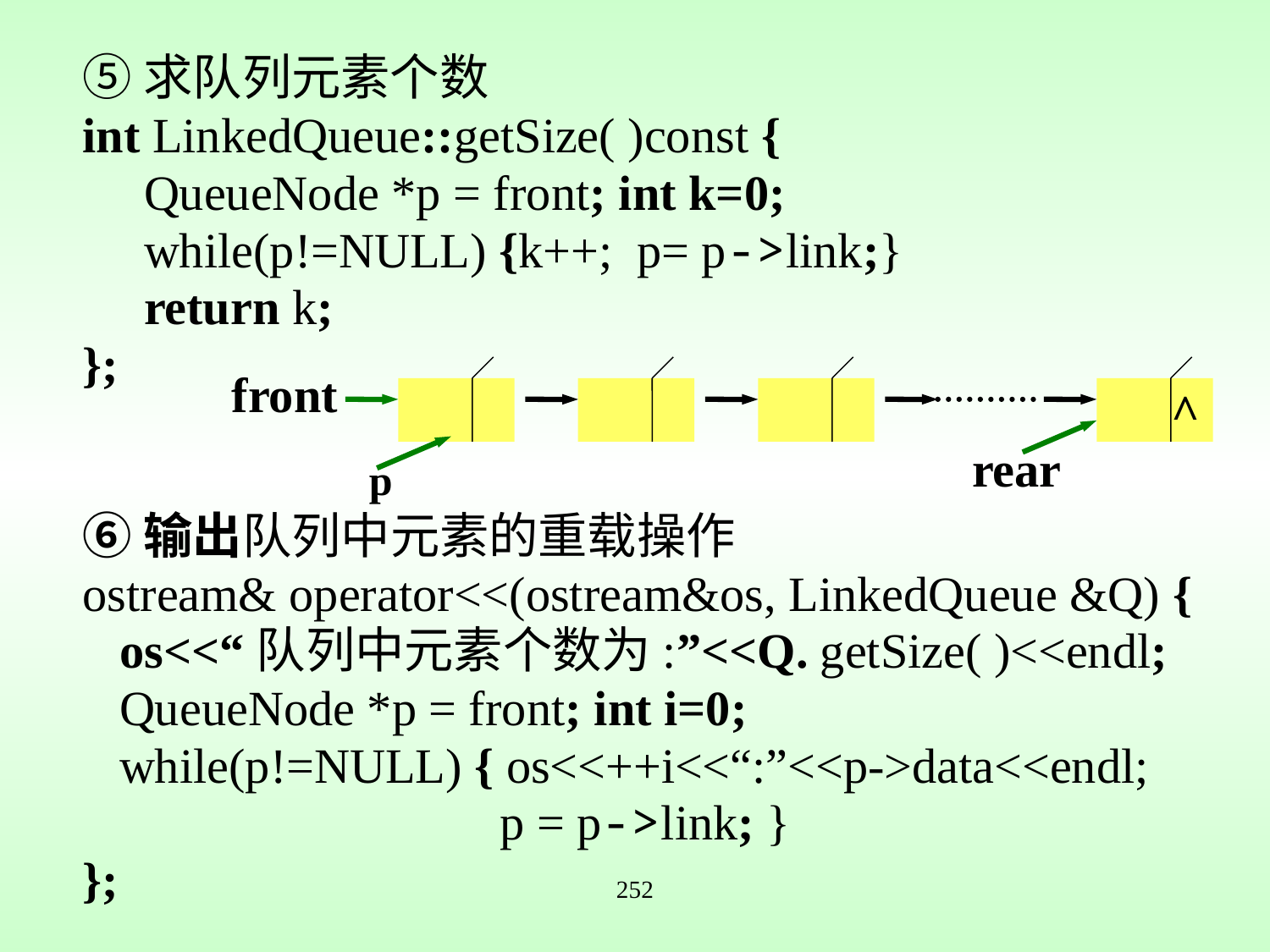

⑤求队列元素个数
int LinkedQueue::getSize( )const {
     QueueNode *p = front; int k=0;
     while(p!=NULL) {k++;  p= p->link;}
     return k;
};

⑥输出队列中元素的重载操作
ostream& operator<<(ostream&os, LinkedQueue &Q) {
   os<<“队列中元素个数为:”<<Q. getSize( )<<endl;
   QueueNode *p = front; int i=0;
   while(p!=NULL) { os<<++i<<“:”<<p->data<<endl;
                                  p = p->link; }
};
front

     ^

rear

    p
252